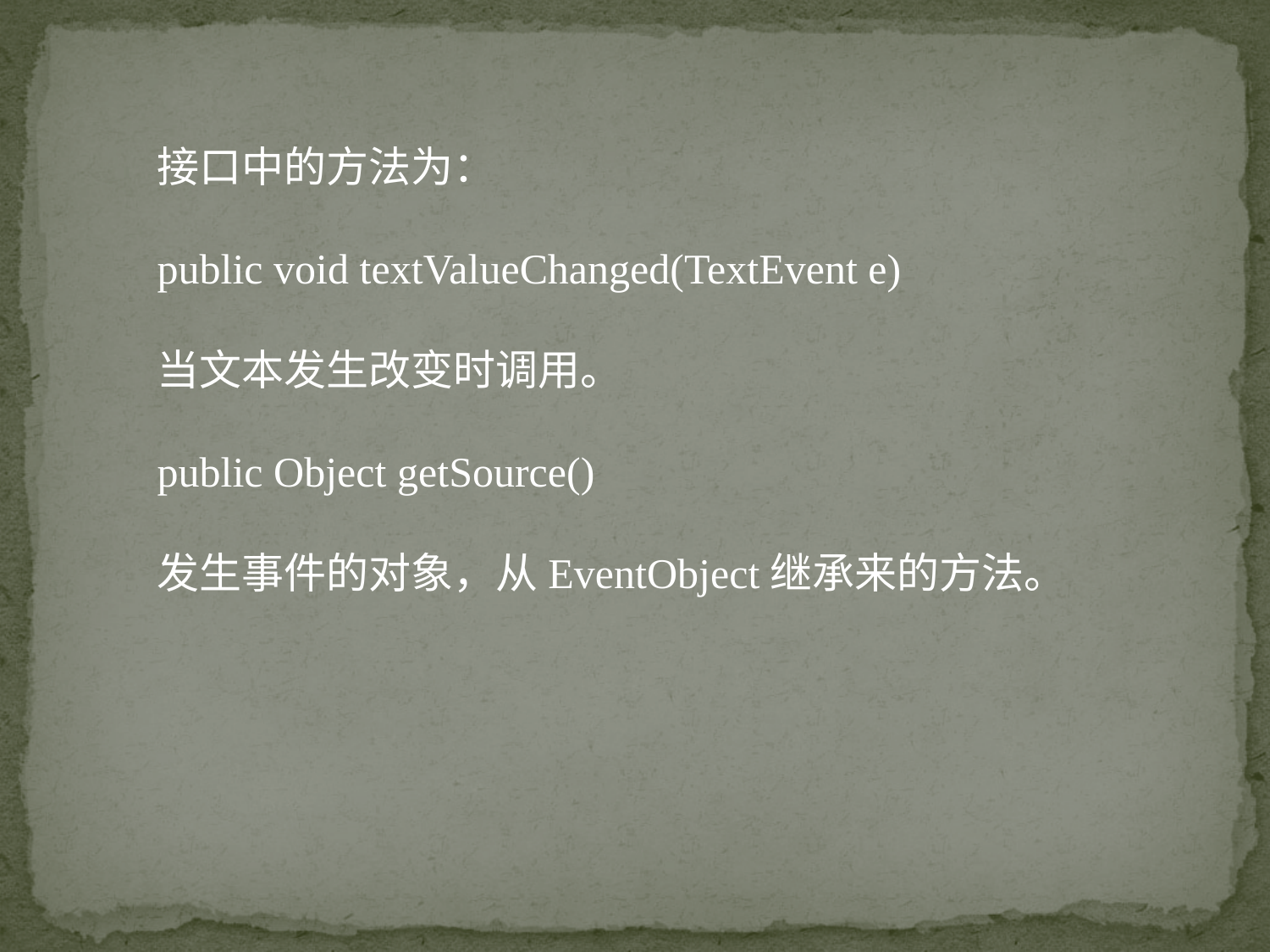

接口中的方法为：
public void textValueChanged(TextEvent e)
当文本发生改变时调用。
public Object getSource()
发生事件的对象，从EventObject继承来的方法。